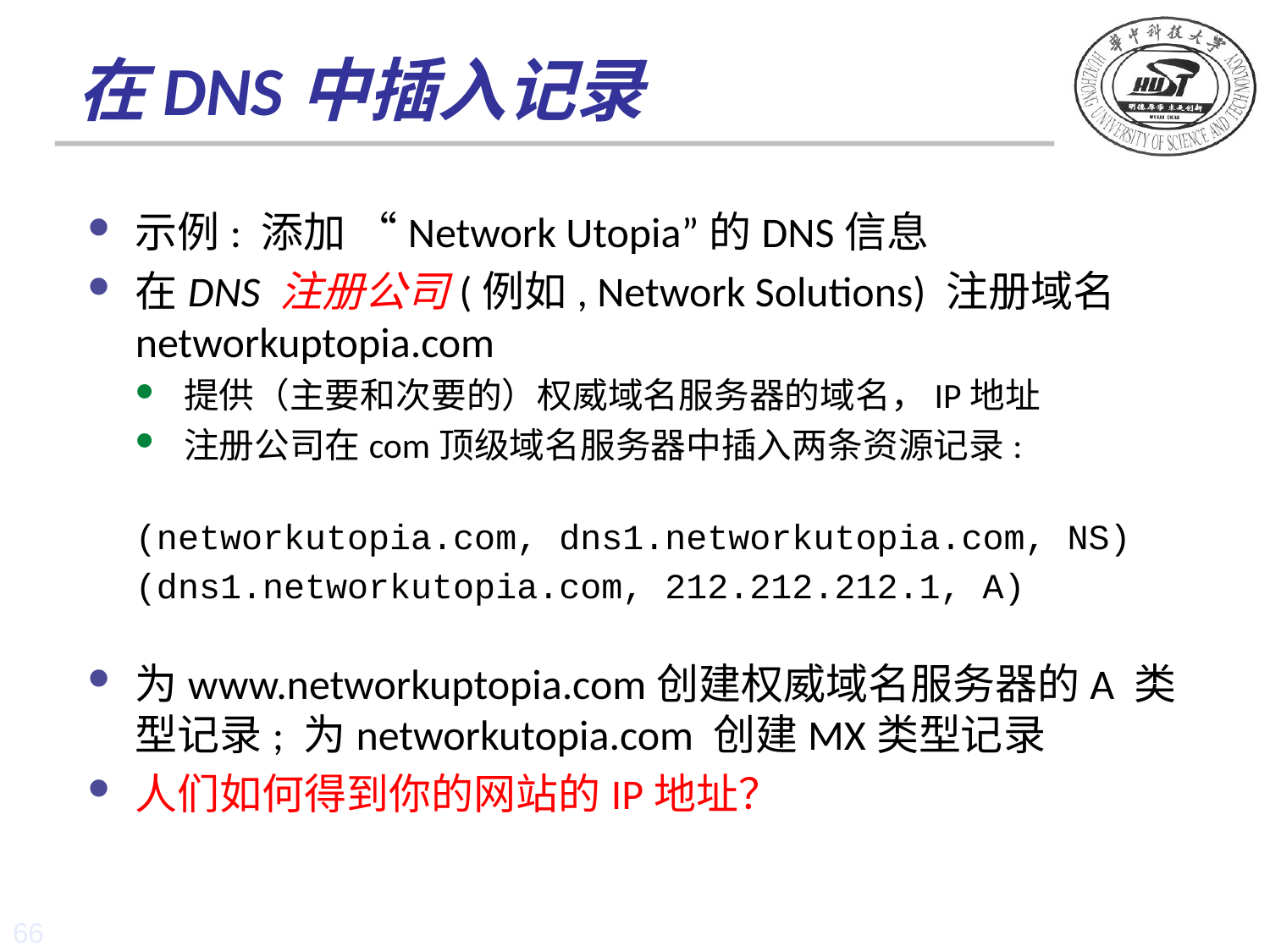

# 在DNS中插入记录
示例: 添加 “Network Utopia”的DNS信息
在DNS 注册公司(例如, Network Solutions) 注册域名networkuptopia.com
提供（主要和次要的）权威域名服务器的域名，IP地址
注册公司在com顶级域名服务器中插入两条资源记录:
(networkutopia.com, dns1.networkutopia.com, NS)
(dns1.networkutopia.com, 212.212.212.1, A)
为www.networkuptopia.com创建权威域名服务器的A 类型记录; 为networkutopia.com 创建MX类型记录
人们如何得到你的网站的IP地址？
66